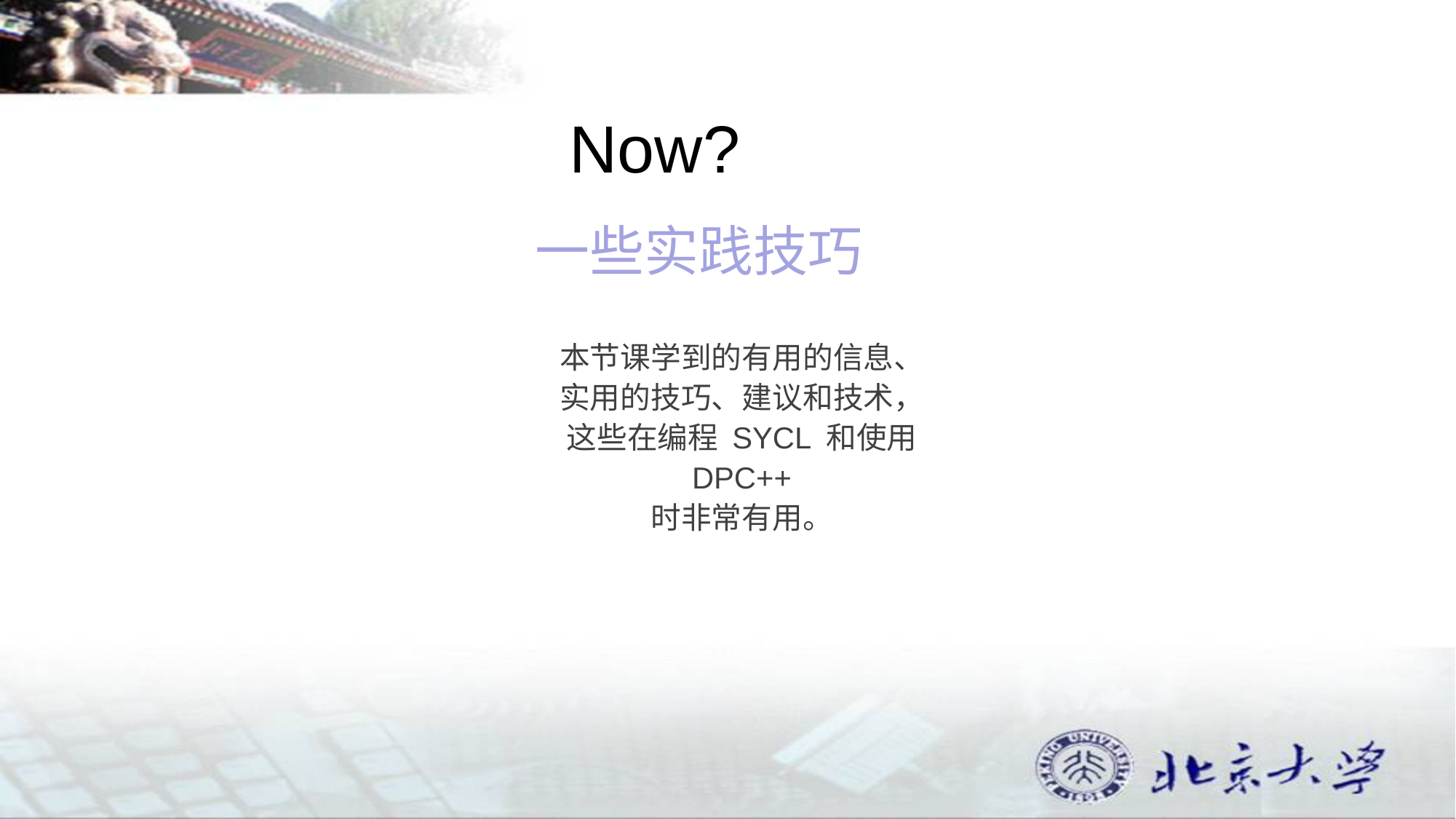

Now?

一些实践技巧
本节课学到的有用的信息、实用的技巧、建议和技术，这些在编程 SYCL 和使用 DPC++
时非常有用。